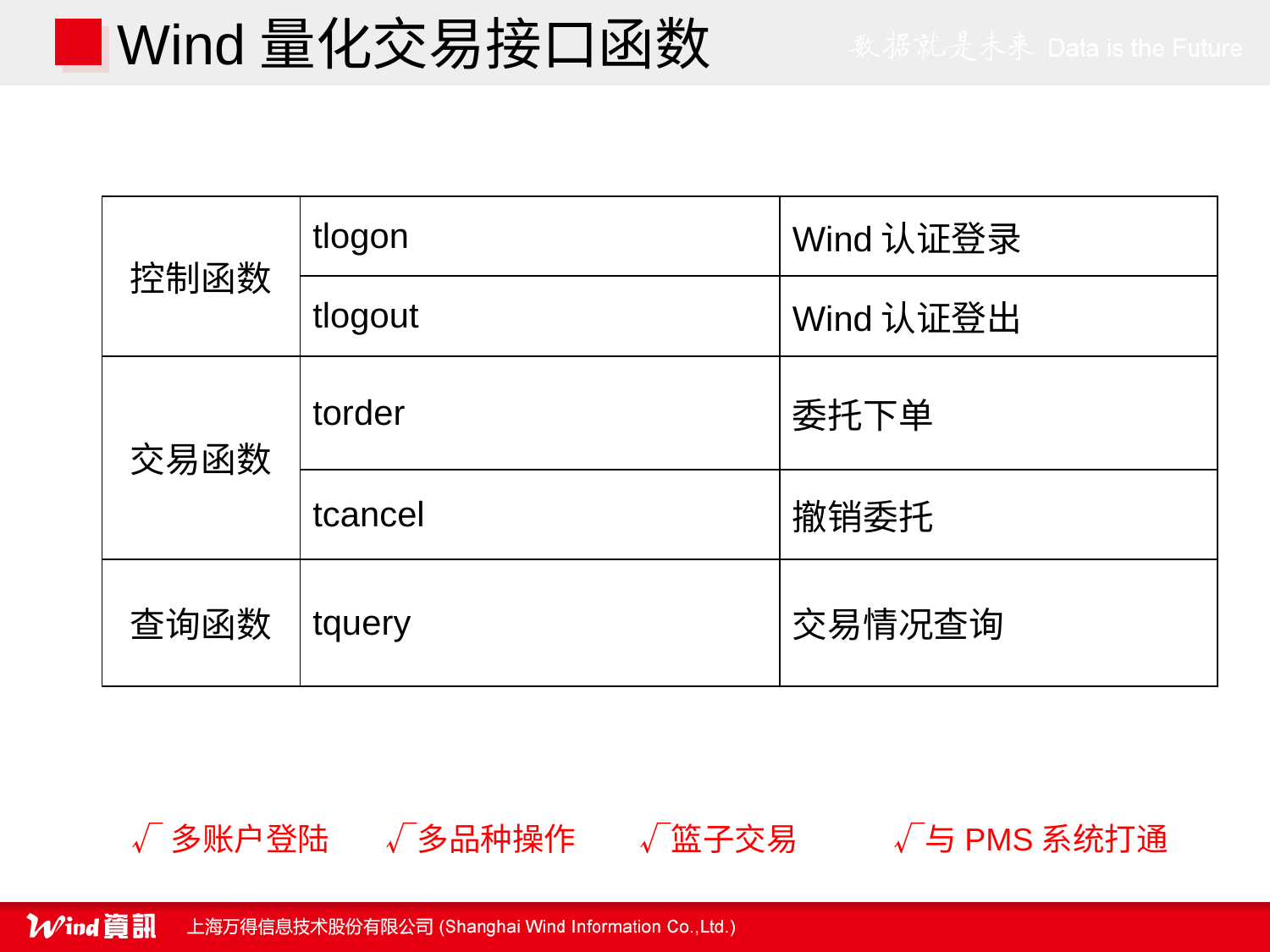

Wind量化交易接口函数
| 控制函数 | tlogon | Wind认证登录 |
| --- | --- | --- |
|  | tlogout | Wind认证登出 |
| 交易函数 | torder | 委托下单 |
|  | tcancel | 撤销委托 |
| 查询函数 | tquery | 交易情况查询 |
√多账户登陆	√多品种操作	√篮子交易	√与PMS系统打通